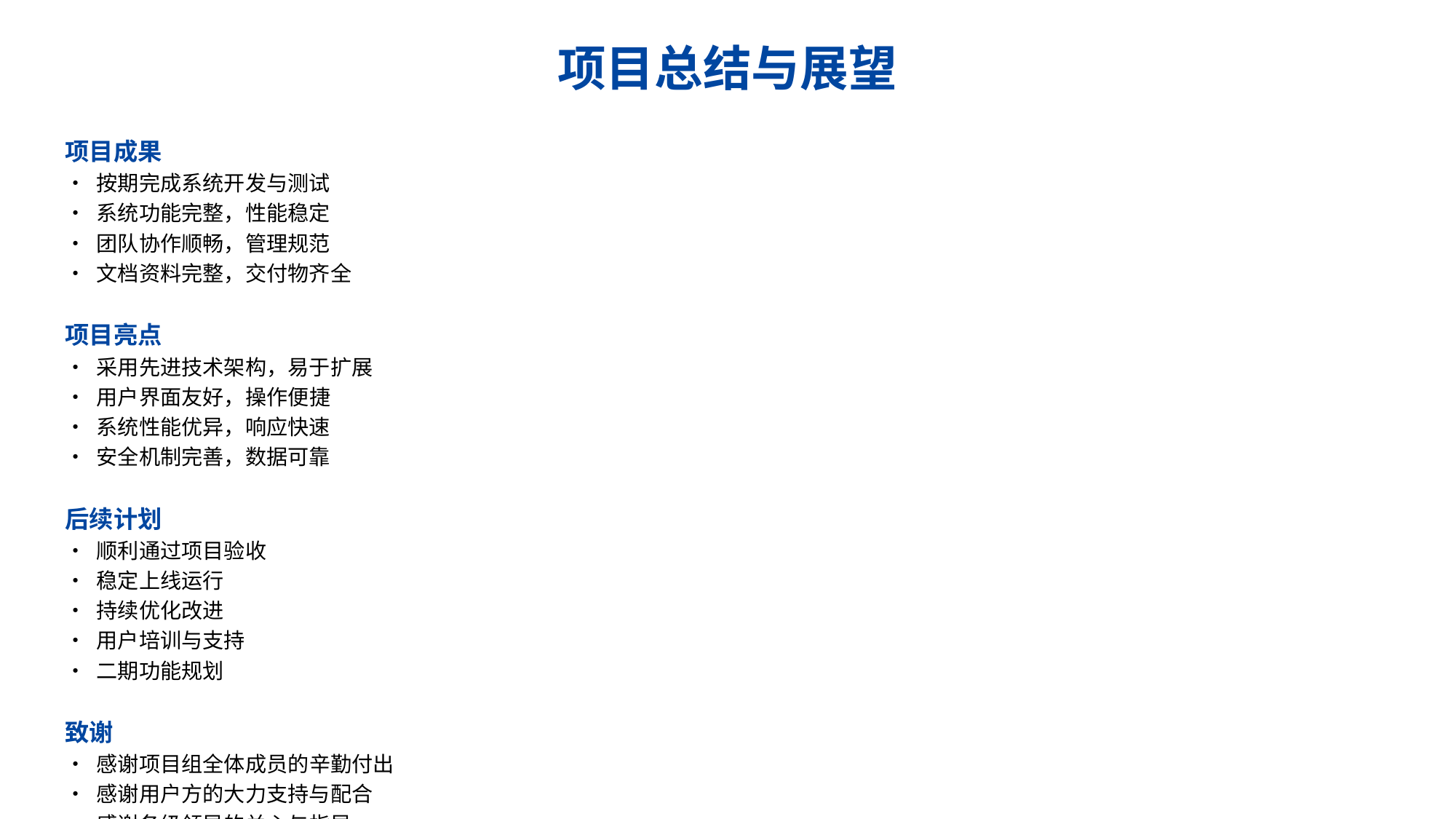

项目总结与展望
项目成果
• 按期完成系统开发与测试
• 系统功能完整，性能稳定
• 团队协作顺畅，管理规范
• 文档资料完整，交付物齐全

项目亮点
• 采用先进技术架构，易于扩展
• 用户界面友好，操作便捷
• 系统性能优异，响应快速
• 安全机制完善，数据可靠

后续计划
• 顺利通过项目验收
• 稳定上线运行
• 持续优化改进
• 用户培训与支持
• 二期功能规划

致谢
• 感谢项目组全体成员的辛勤付出
• 感谢用户方的大力支持与配合
• 感谢各级领导的关心与指导